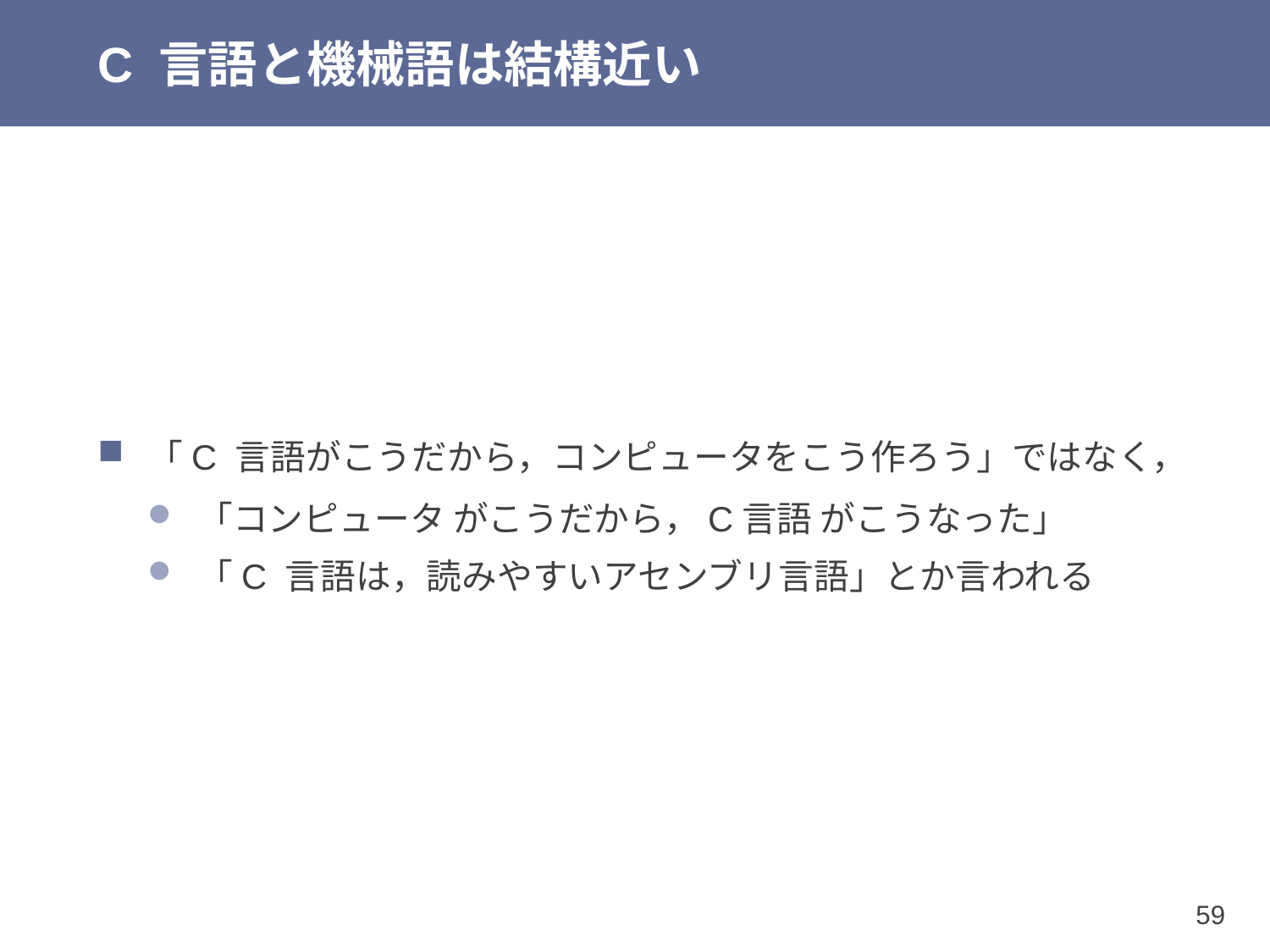

# C 言語と機械語は結構近い
「C 言語がこうだから，コンピュータをこう作ろう」ではなく，
「コンピュータ がこうだから，C言語 がこうなった」
「C 言語は，読みやすいアセンブリ言語」とか言われる